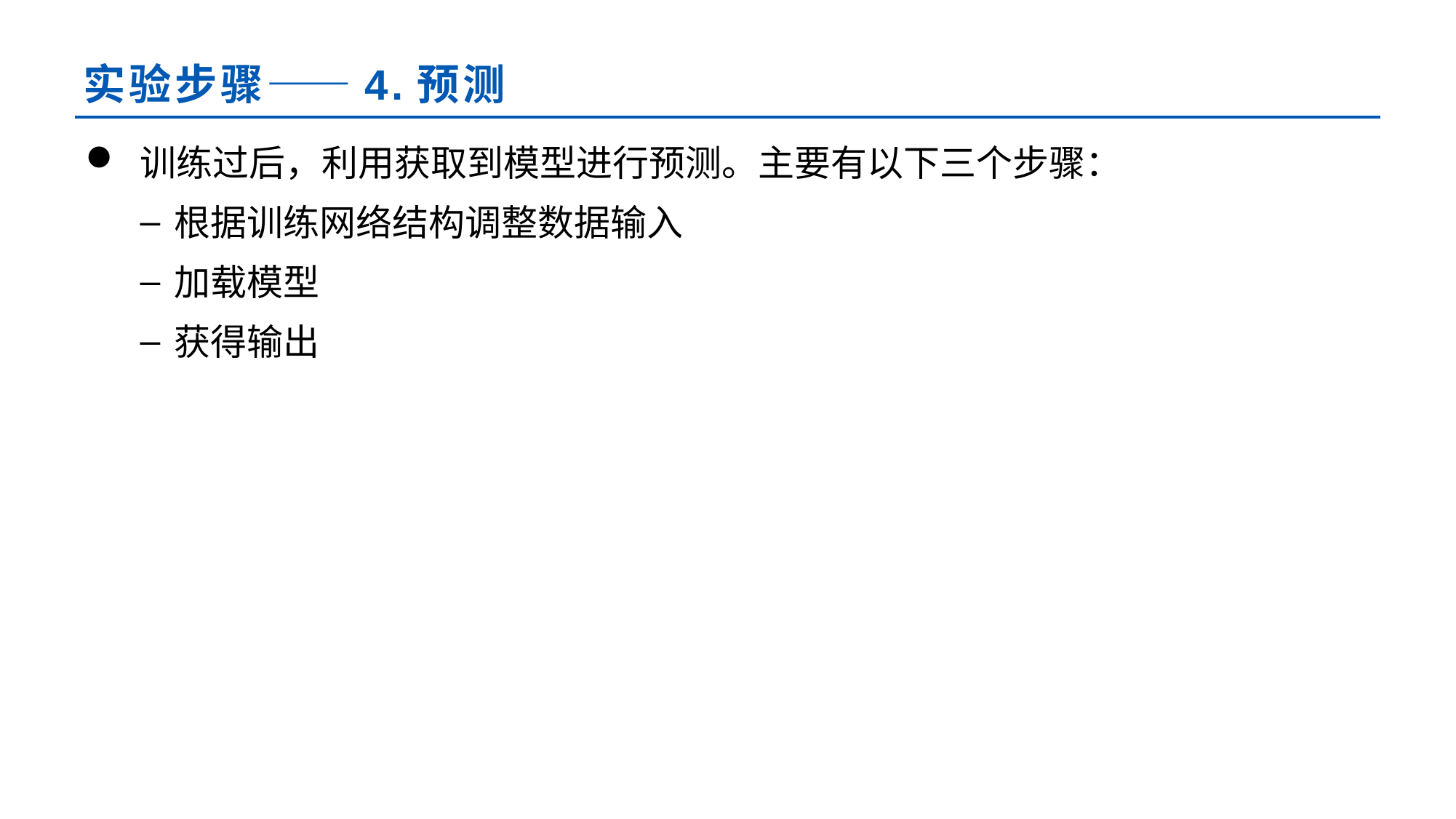

# 实验步骤——4.预测
训练过后，利用获取到模型进行预测。主要有以下三个步骤：
根据训练网络结构调整数据输入
加载模型
获得输出
35